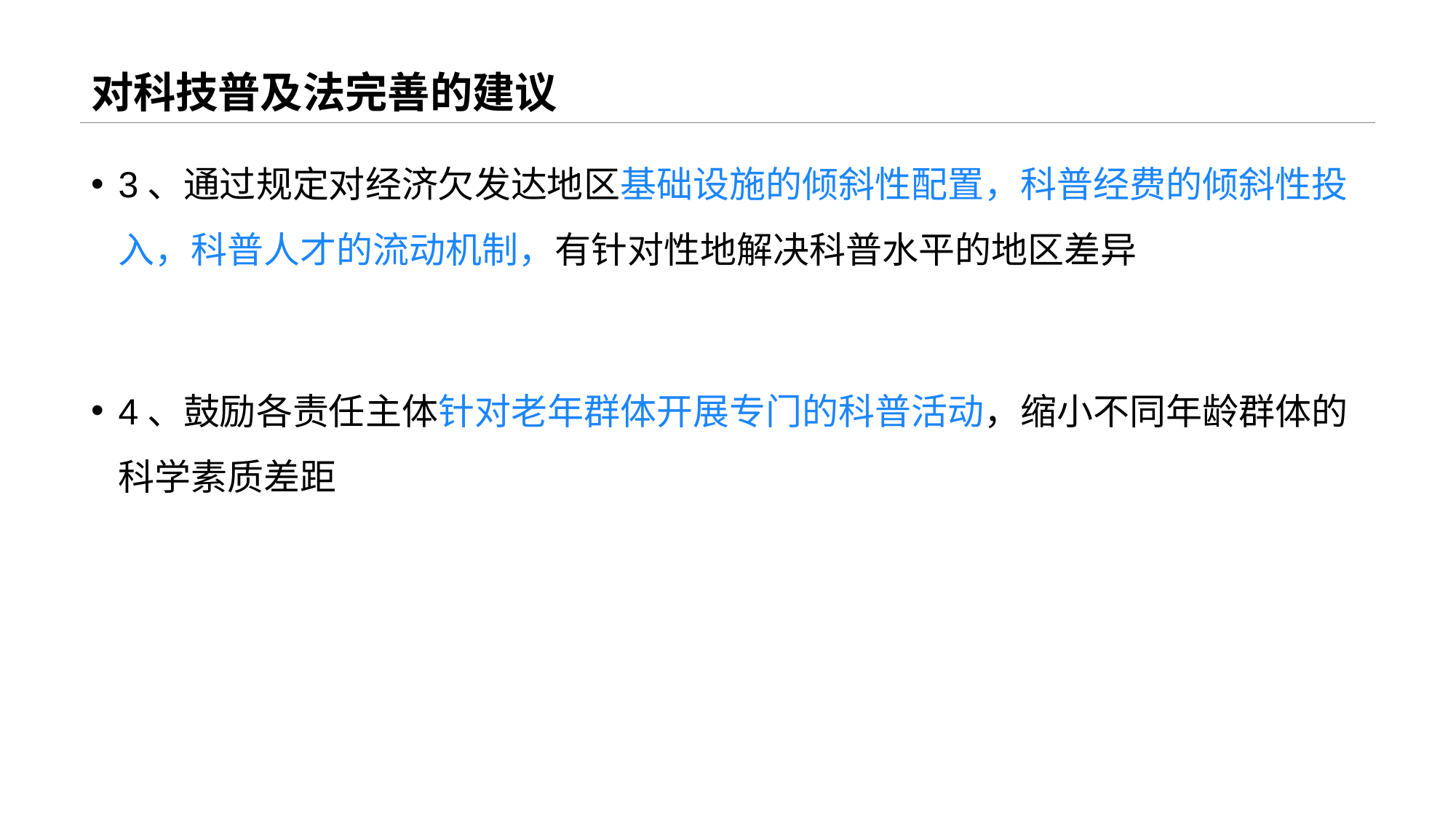

# 对科技普及法完善的建议
3、通过规定对经济欠发达地区基础设施的倾斜性配置，科普经费的倾斜性投入，科普人才的流动机制，有针对性地解决科普水平的地区差异

4、鼓励各责任主体针对老年群体开展专门的科普活动，缩小不同年龄群体的科学素质差距